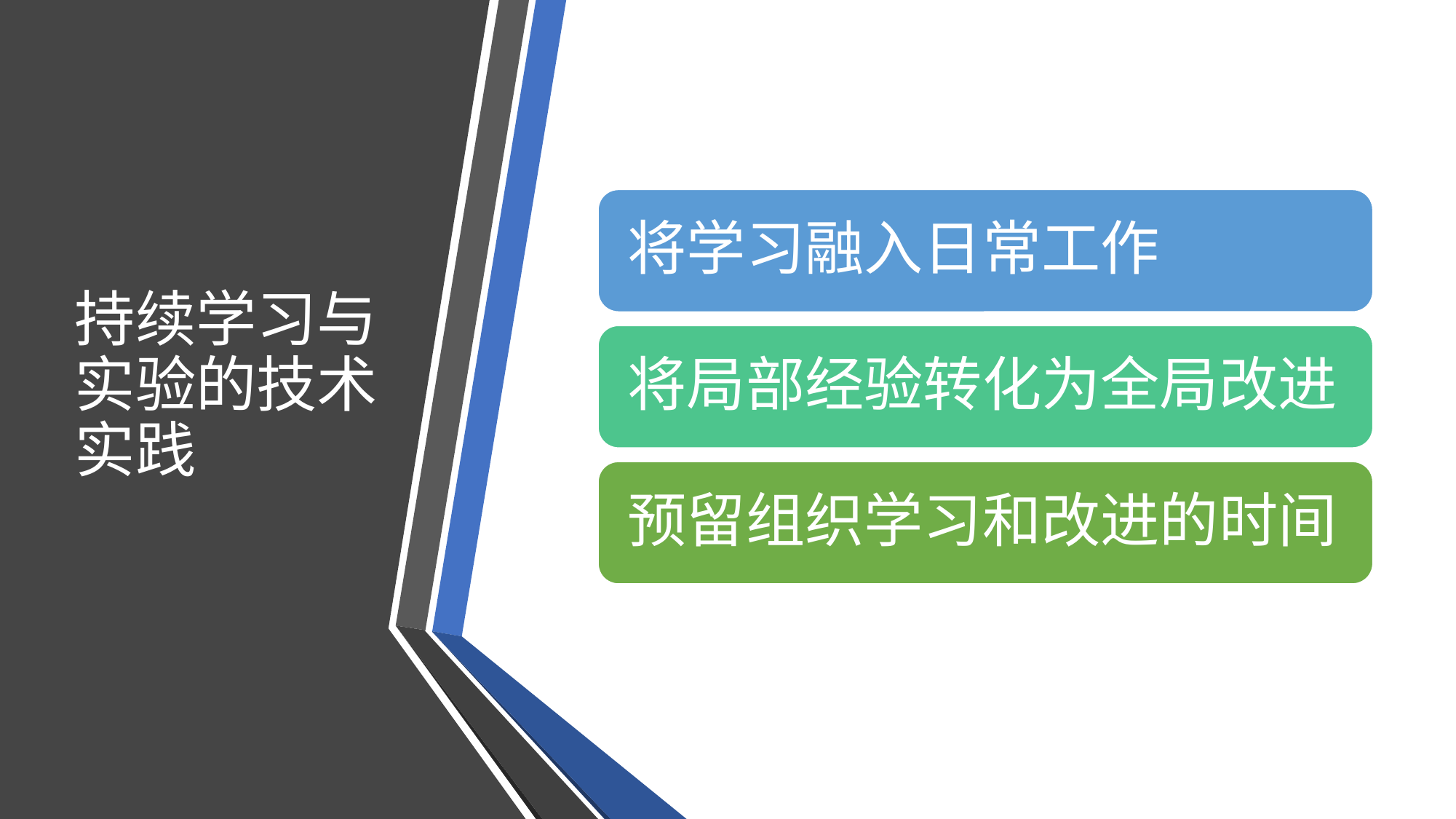

# 持续学习与实验的技术实践
将学习融入日常工作
将局部经验转化为全局改进
预留组织学习和改进的时间